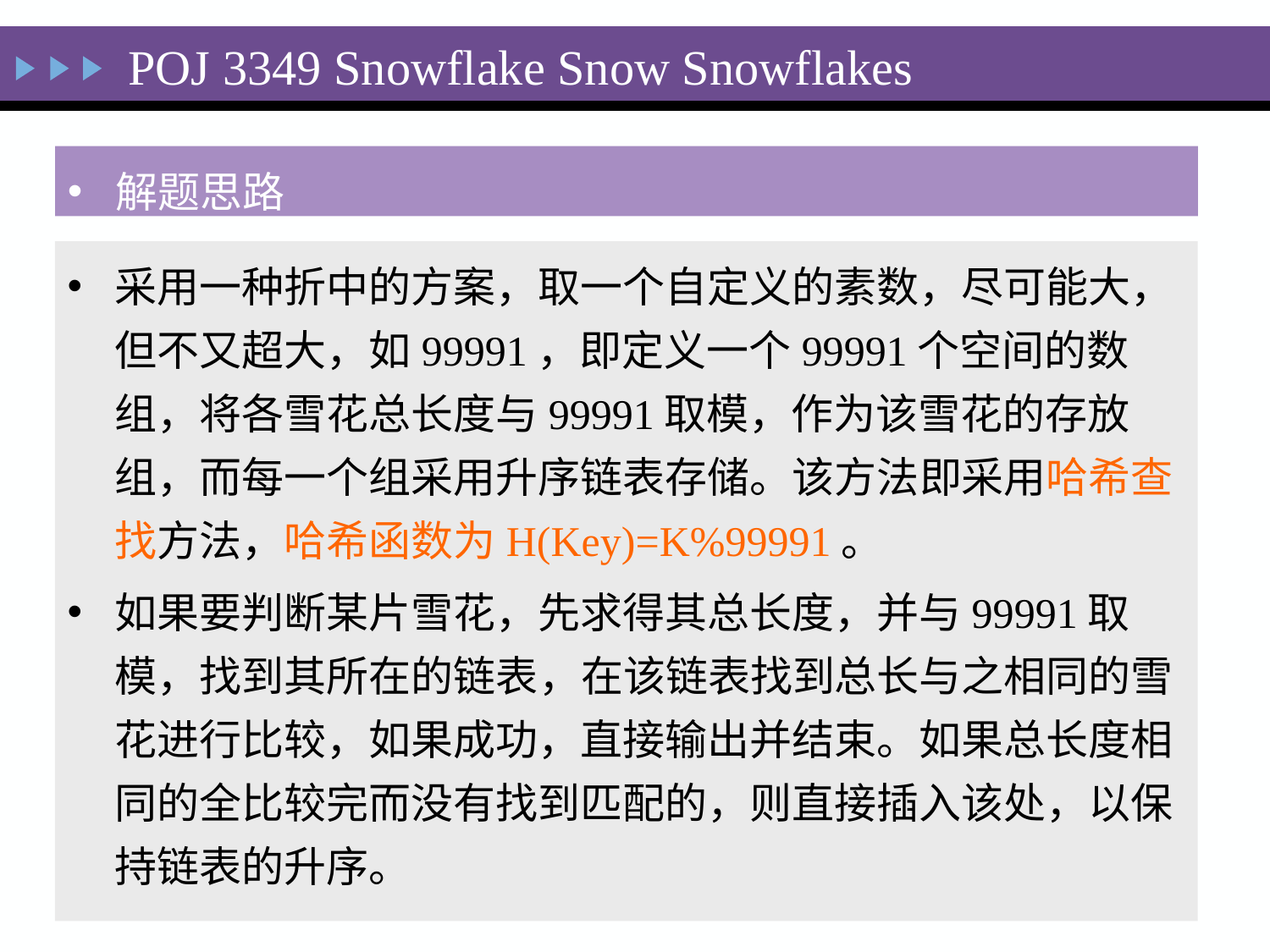

POJ 3349 Snowflake Snow Snowflakes
解题思路
采用一种折中的方案，取一个自定义的素数，尽可能大，但不又超大，如99991，即定义一个99991个空间的数组，将各雪花总长度与99991取模，作为该雪花的存放组，而每一个组采用升序链表存储。该方法即采用哈希查找方法，哈希函数为H(Key)=K%99991。
如果要判断某片雪花，先求得其总长度，并与99991取模，找到其所在的链表，在该链表找到总长与之相同的雪花进行比较，如果成功，直接输出并结束。如果总长度相同的全比较完而没有找到匹配的，则直接插入该处，以保持链表的升序。